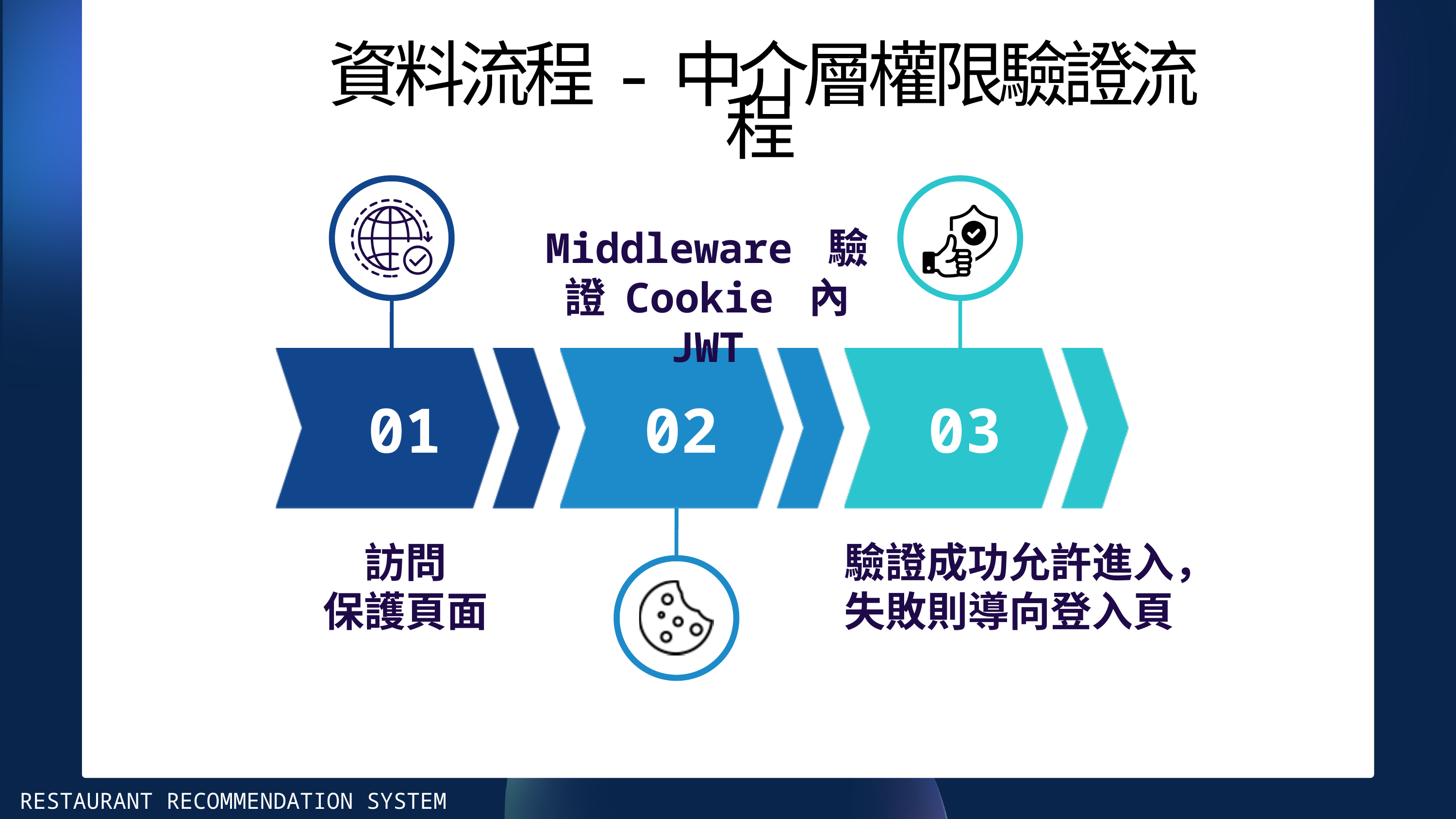

資料流程-中介層權限驗證流程

Middleware 驗證 Cookie 內 JWT

 01
02
03

訪問
保護頁面
驗證成功允許進入，
失敗則導向登入頁

RESTAURANT RECOMMENDATION SYSTEM